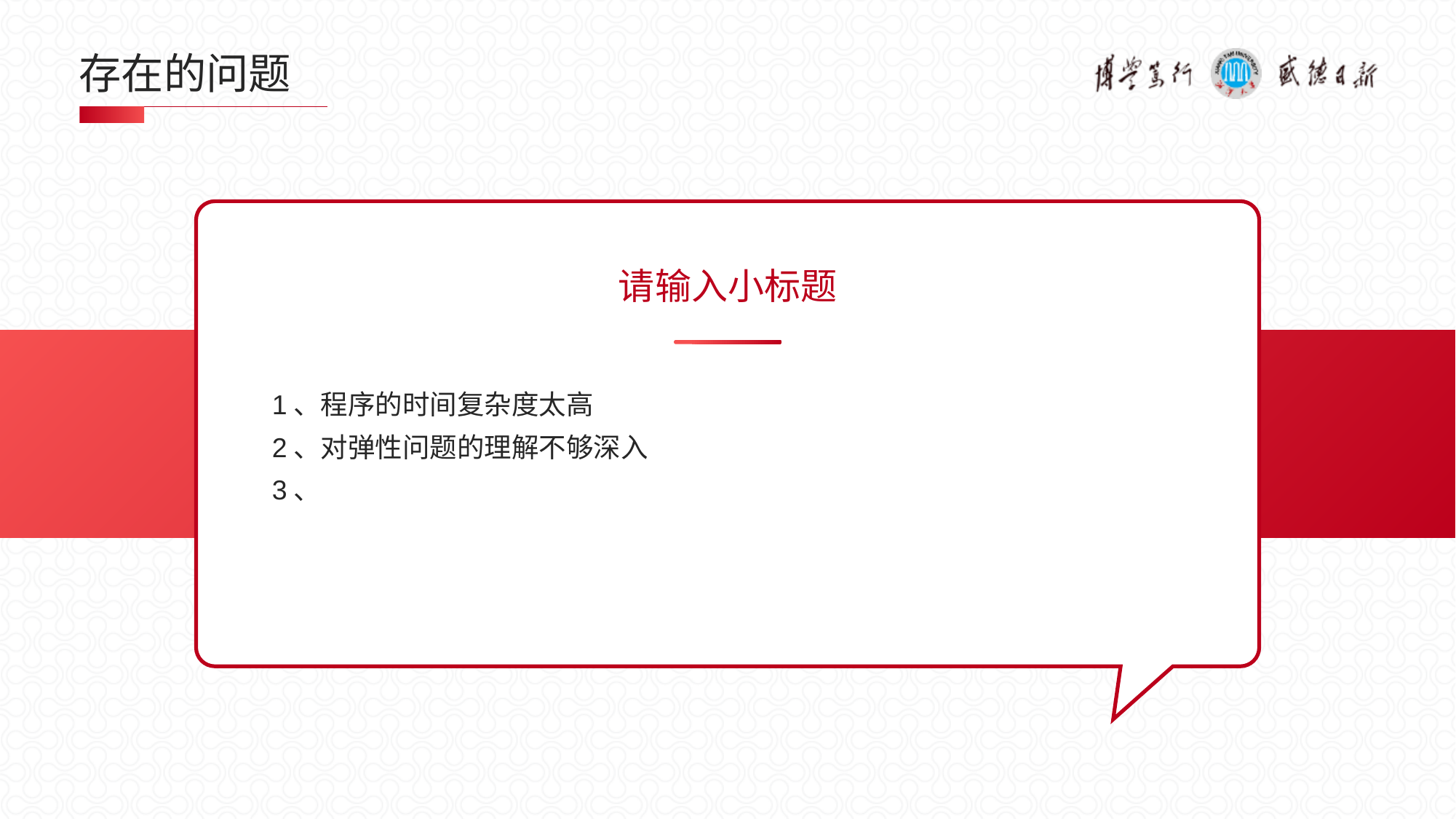

# 存在的问题

请输入小标题

1、程序的时间复杂度太高
2、对弹性问题的理解不够深入
3、